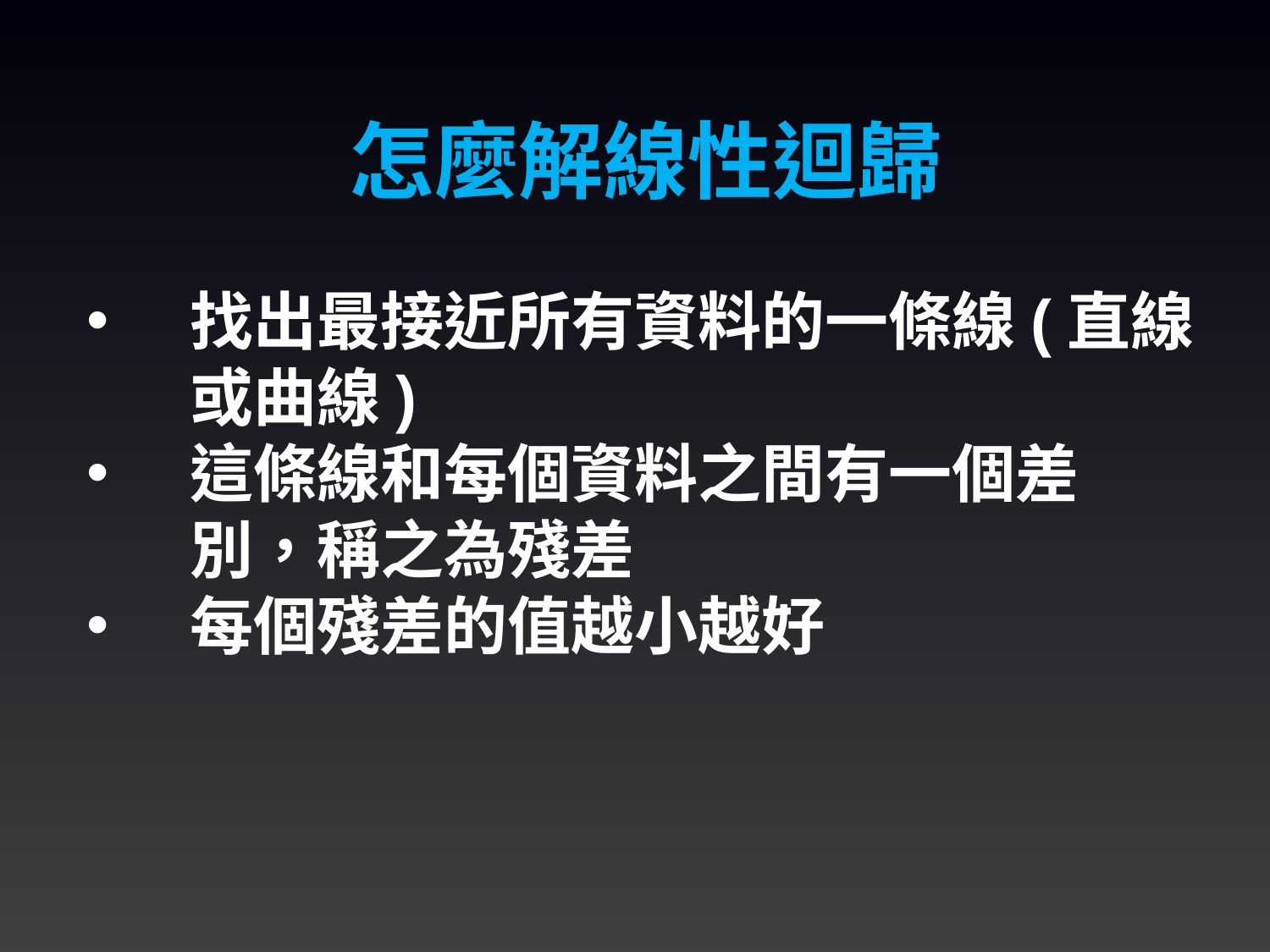

怎麼解線性迴歸
找出最接近所有資料的一條線(直線或曲線)
這條線和每個資料之間有一個差別，稱之為殘差
每個殘差的值越小越好